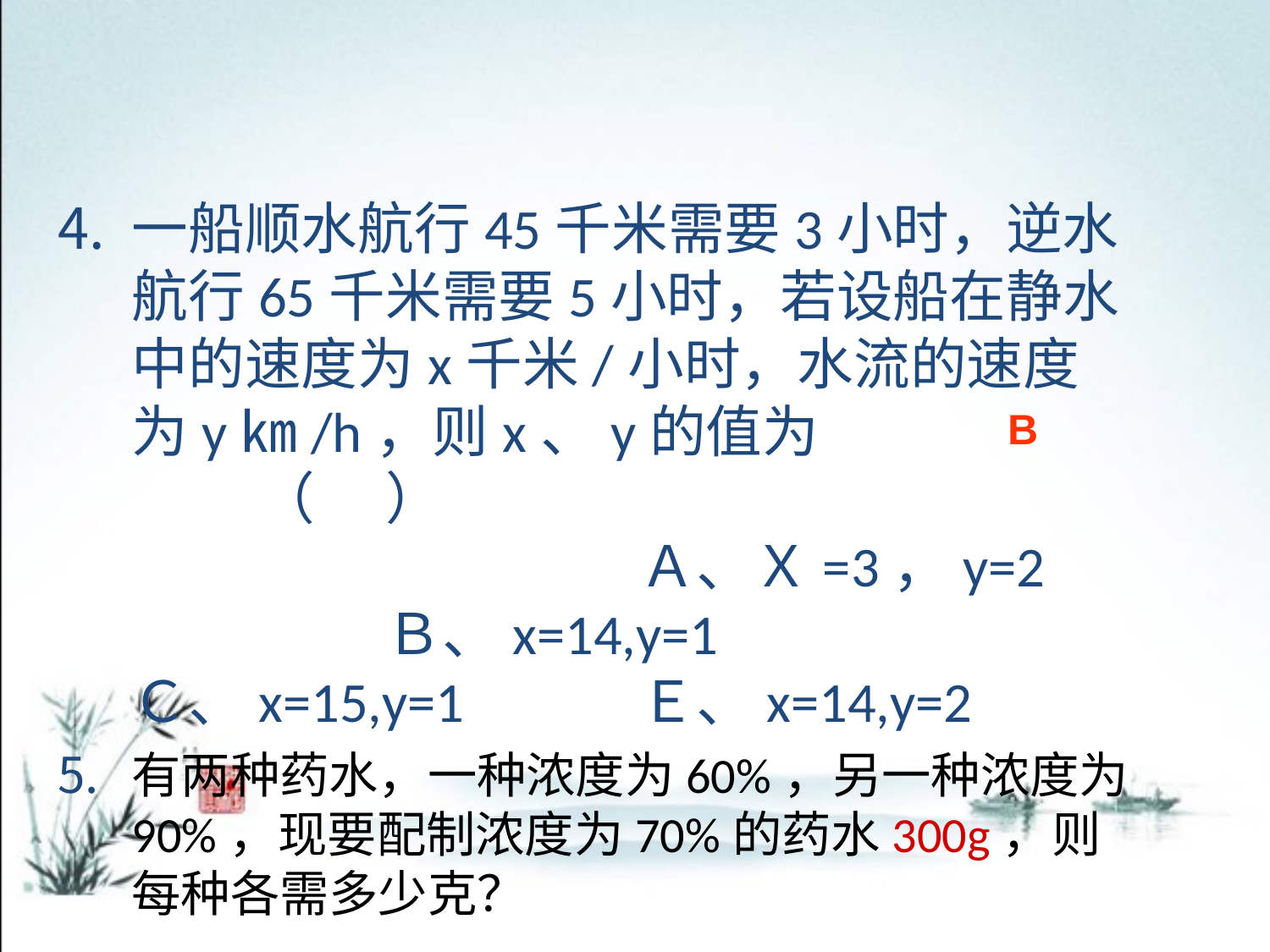

一船顺水航行45千米需要3小时，逆水航行65千米需要5小时，若设船在静水中的速度为x千米/小时，水流的速度为y㎞/h，则x、y的值为			（	）									Ａ、Ｘ=3，y=2		Ｂ、x=14,y=1		Ｃ、x=15,y=1		Ｅ、x=14,y=2
有两种药水，一种浓度为60%，另一种浓度为90%，现要配制浓度为70%的药水300g，则每种各需多少克？

B